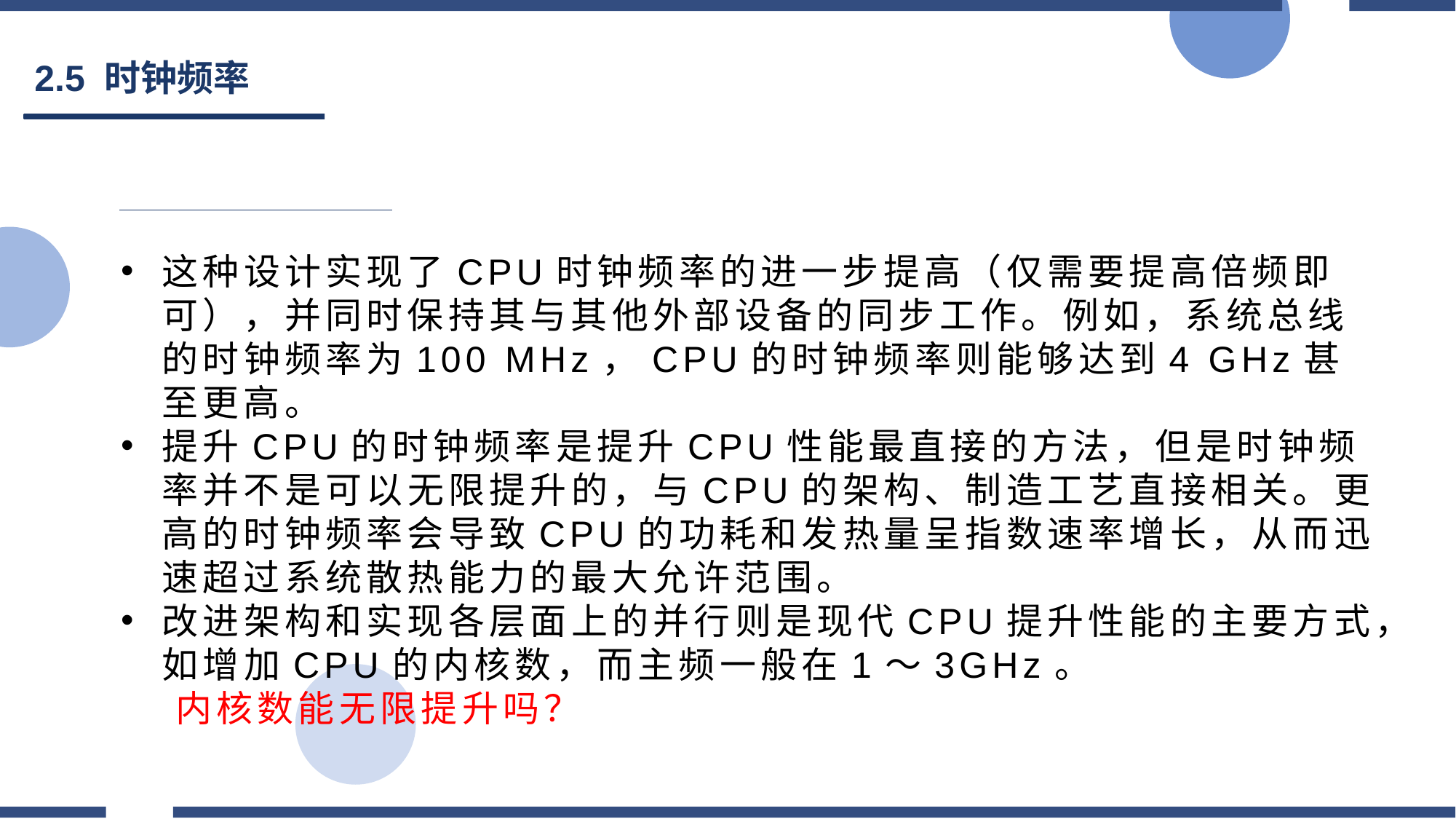

# 2.5 时钟频率
这种设计实现了CPU时钟频率的进一步提高（仅需要提高倍频即可），并同时保持其与其他外部设备的同步工作。例如，系统总线的时钟频率为100 MHz，CPU的时钟频率则能够达到4 GHz甚至更高。
提升CPU的时钟频率是提升CPU性能最直接的方法，但是时钟频率并不是可以无限提升的，与CPU的架构、制造工艺直接相关。更高的时钟频率会导致CPU的功耗和发热量呈指数速率增长，从而迅速超过系统散热能力的最大允许范围。
改进架构和实现各层面上的并行则是现代CPU提升性能的主要方式，如增加CPU的内核数，而主频一般在1～3GHz。
内核数能无限提升吗？